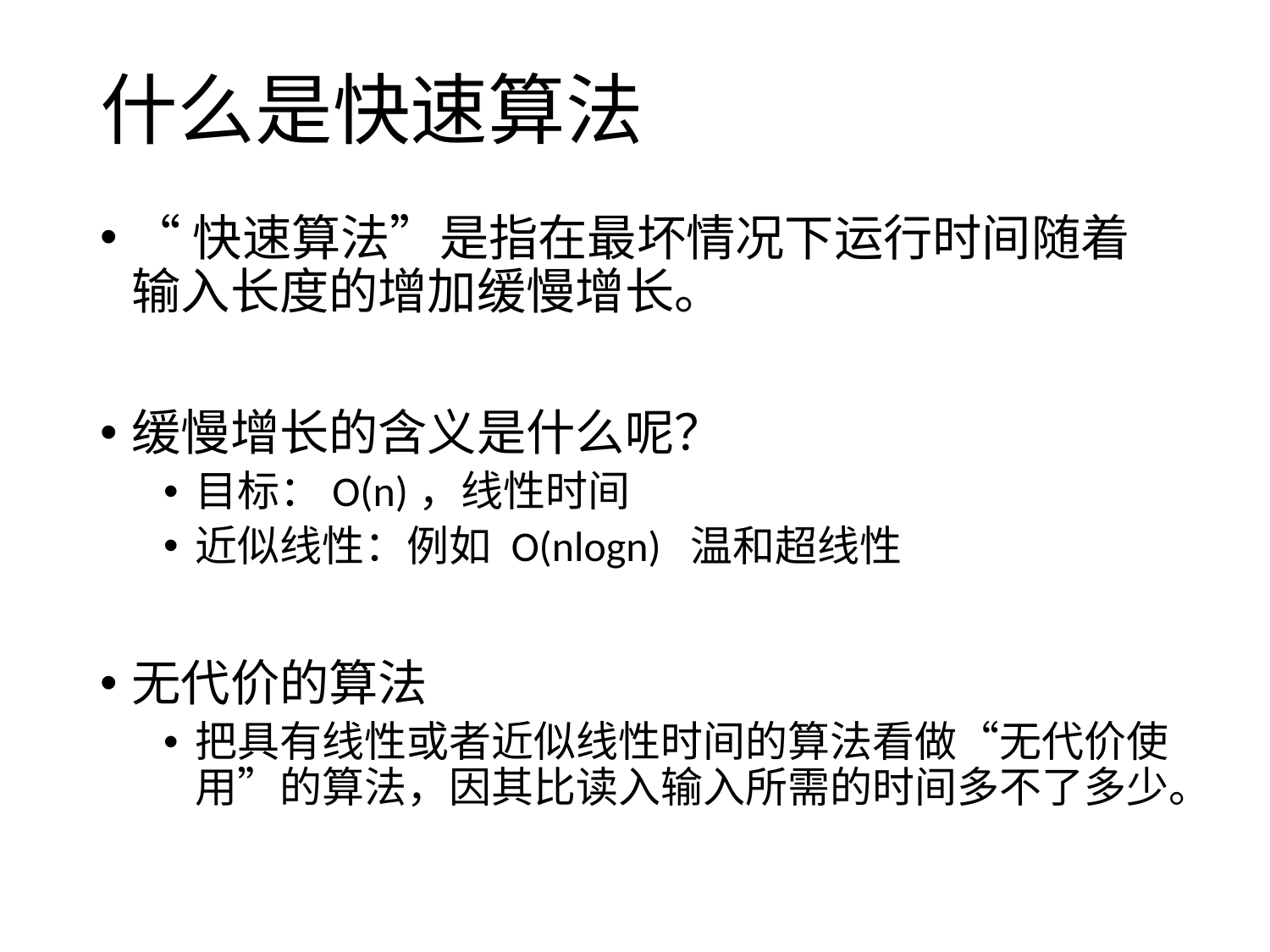

# 什么是快速算法
“快速算法”是指在最坏情况下运行时间随着输入长度的增加缓慢增长。

缓慢增长的含义是什么呢？
目标：O(n)，线性时间
近似线性：例如 O(nlogn)  温和超线性

无代价的算法
把具有线性或者近似线性时间的算法看做“无代价使用”的算法，因其比读入输入所需的时间多不了多少。